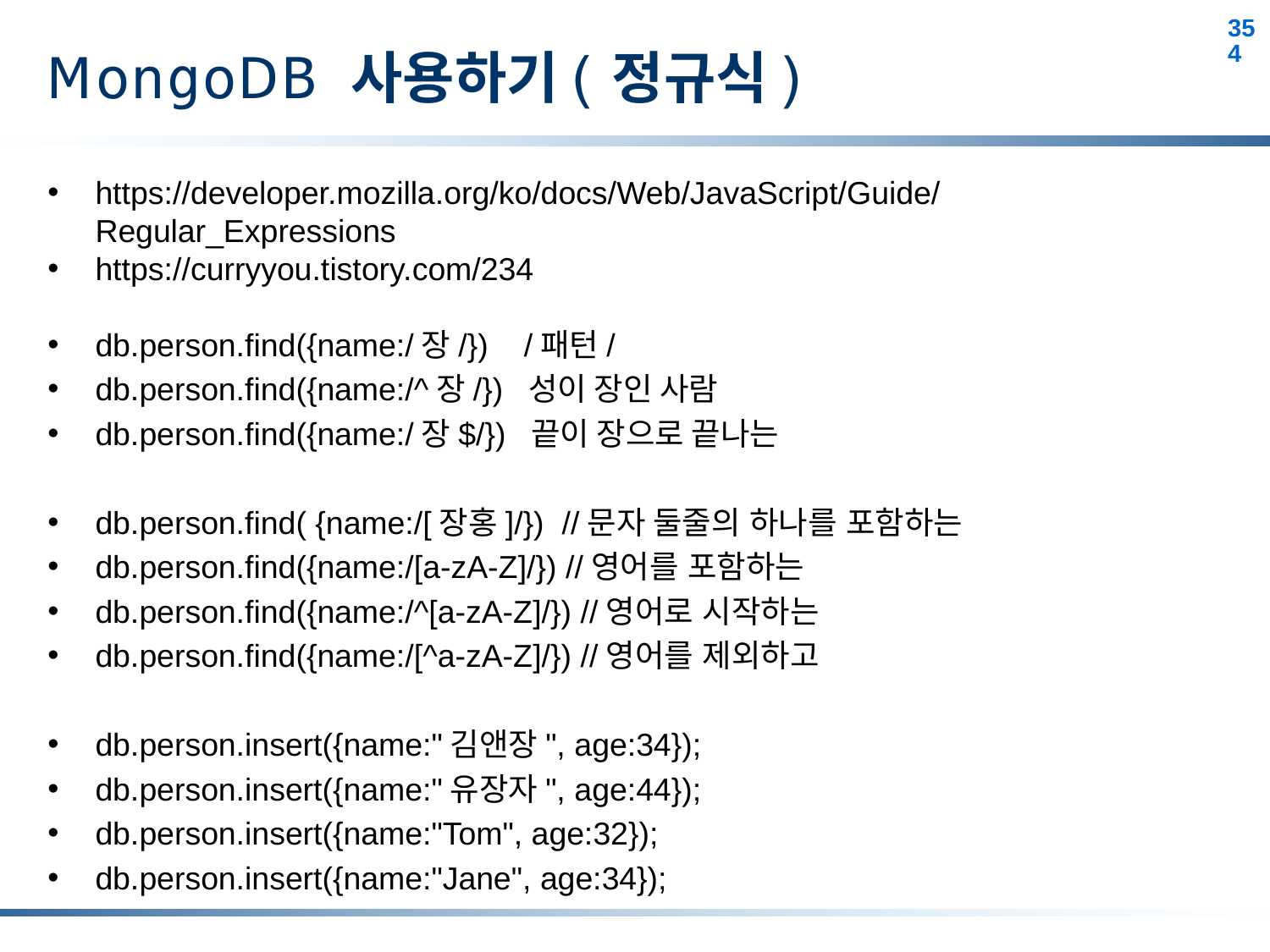

# MongoDB 사용하기(정규식)
https://developer.mozilla.org/ko/docs/Web/JavaScript/Guide/Regular_Expressions
https://curryyou.tistory.com/234

db.person.find({name:/장/})    /패턴/
db.person.find({name:/^장/})  성이 장인 사람
db.person.find({name:/장$/})  끝이 장으로 끝나는

db.person.find( {name:/[장홍]/})  //문자 둘줄의 하나를 포함하는
db.person.find({name:/[a-zA-Z]/}) //영어를 포함하는
db.person.find({name:/^[a-zA-Z]/}) //영어로 시작하는
db.person.find({name:/[^a-zA-Z]/}) //영어를 제외하고

db.person.insert({name:"김앤장", age:34});
db.person.insert({name:"유장자", age:44});
db.person.insert({name:"Tom", age:32});
db.person.insert({name:"Jane", age:34});